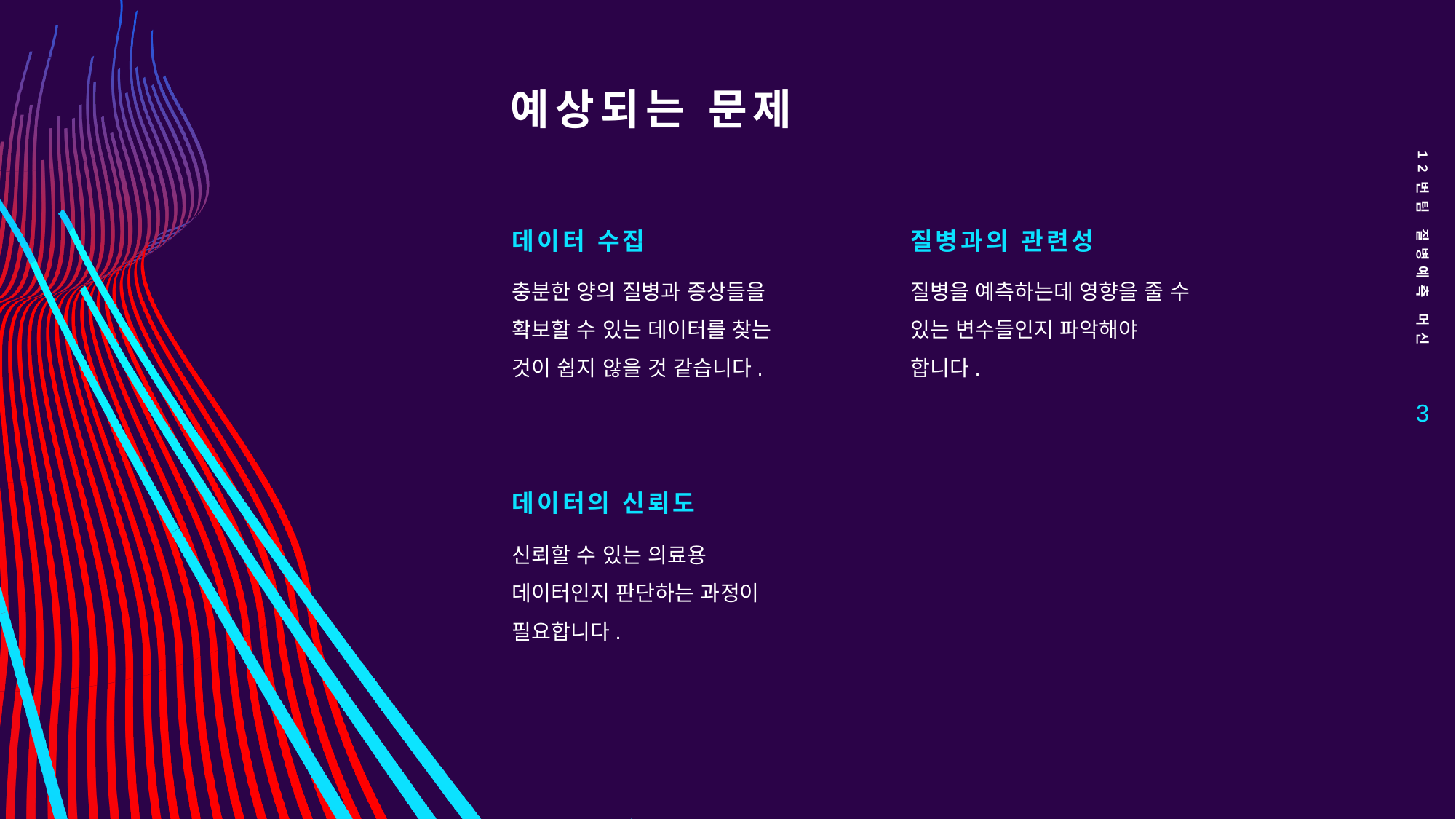

# 예상되는 문제
12번팀 질병예측 머신
데이터 수집
질병과의 관련성
충분한 양의 질병과 증상들을 확보할 수 있는 데이터를 찾는 것이 쉽지 않을 것 같습니다.
질병을 예측하는데 영향을 줄 수 있는 변수들인지 파악해야 합니다.
3
데이터의 신뢰도
신뢰할 수 있는 의료용 데이터인지 판단하는 과정이 필요합니다.